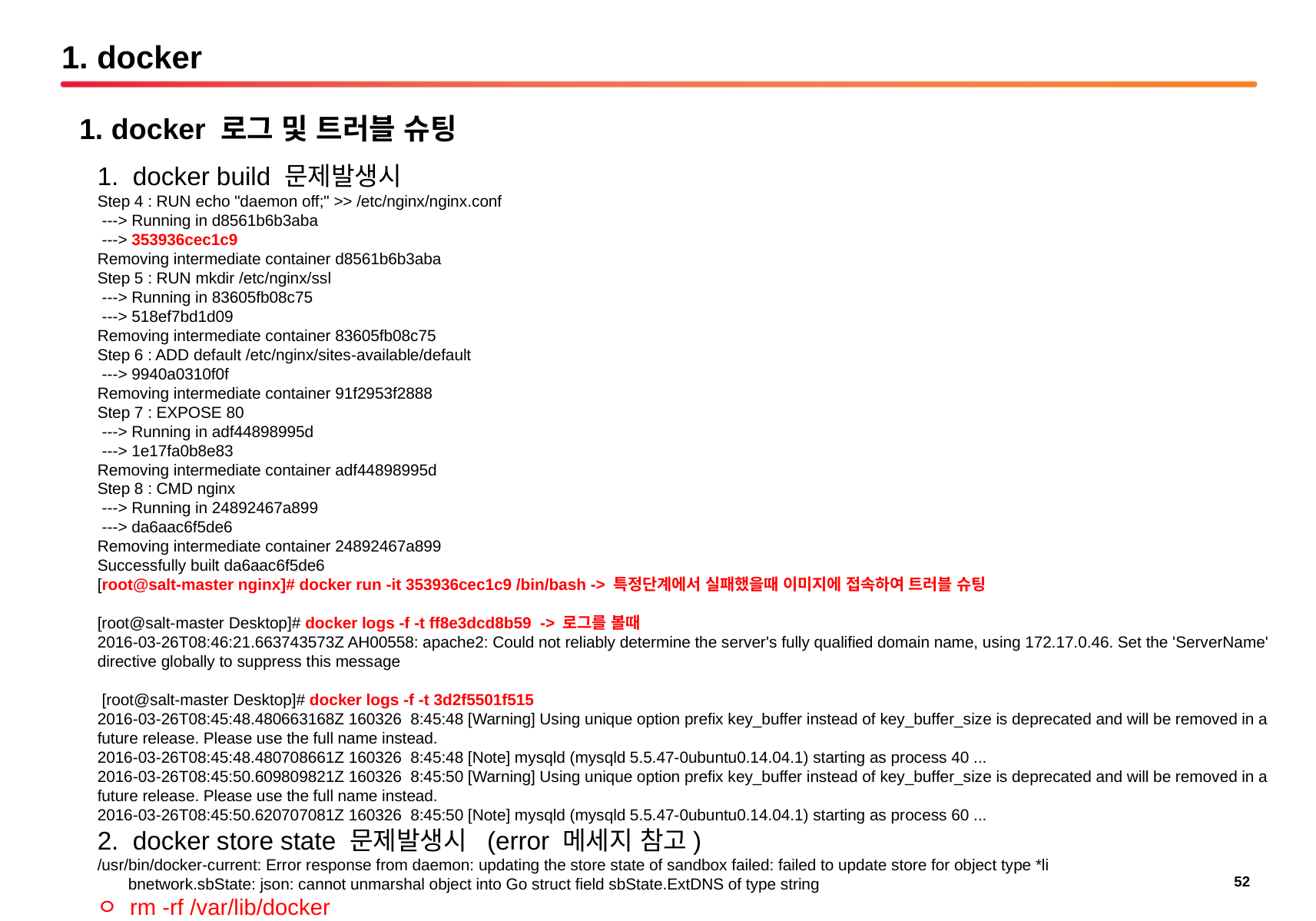

# 1. docker
1. docker 로그 및 트러블 슈팅

1.  docker build 문제발생시
Step 4 : RUN echo "daemon off;" >> /etc/nginx/nginx.conf
 ---> Running in d8561b6b3aba
 ---> 353936cec1c9
Removing intermediate container d8561b6b3aba
Step 5 : RUN mkdir /etc/nginx/ssl
 ---> Running in 83605fb08c75
 ---> 518ef7bd1d09
Removing intermediate container 83605fb08c75
Step 6 : ADD default /etc/nginx/sites-available/default
 ---> 9940a0310f0f
Removing intermediate container 91f2953f2888
Step 7 : EXPOSE 80
 ---> Running in adf44898995d
 ---> 1e17fa0b8e83
Removing intermediate container adf44898995d
Step 8 : CMD nginx
 ---> Running in 24892467a899
 ---> da6aac6f5de6
Removing intermediate container 24892467a899
Successfully built da6aac6f5de6
[root@salt-master nginx]# docker run -it 353936cec1c9 /bin/bash -> 특정단계에서 실패했을때 이미지에 접속하여 트러블 슈팅

[root@salt-master Desktop]# docker logs -f -t ff8e3dcd8b59  -> 로그를 볼때
2016-03-26T08:46:21.663743573Z AH00558: apache2: Could not reliably determine the server's fully qualified domain name, using 172.17.0.46. Set the 'ServerName' directive globally to suppress this message

 [root@salt-master Desktop]# docker logs -f -t 3d2f5501f515
2016-03-26T08:45:48.480663168Z 160326  8:45:48 [Warning] Using unique option prefix key_buffer instead of key_buffer_size is deprecated and will be removed in a future release. Please use the full name instead.
2016-03-26T08:45:48.480708661Z 160326  8:45:48 [Note] mysqld (mysqld 5.5.47-0ubuntu0.14.04.1) starting as process 40 ...
2016-03-26T08:45:50.609809821Z 160326  8:45:50 [Warning] Using unique option prefix key_buffer instead of key_buffer_size is deprecated and will be removed in a future release. Please use the full name instead.
2016-03-26T08:45:50.620707081Z 160326  8:45:50 [Note] mysqld (mysqld 5.5.47-0ubuntu0.14.04.1) starting as process 60 ...
2.  docker store state 문제발생시  (error 메세지 참고)
/usr/bin/docker-current: Error response from daemon: updating the store state of sandbox failed: failed to update store for object type *li                                                          bnetwork.sbState: json: cannot unmarshal object into Go struct field sbState.ExtDNS of type string
ㅇ rm -rf /var/lib/docker
ㅇ systemctl restart docker